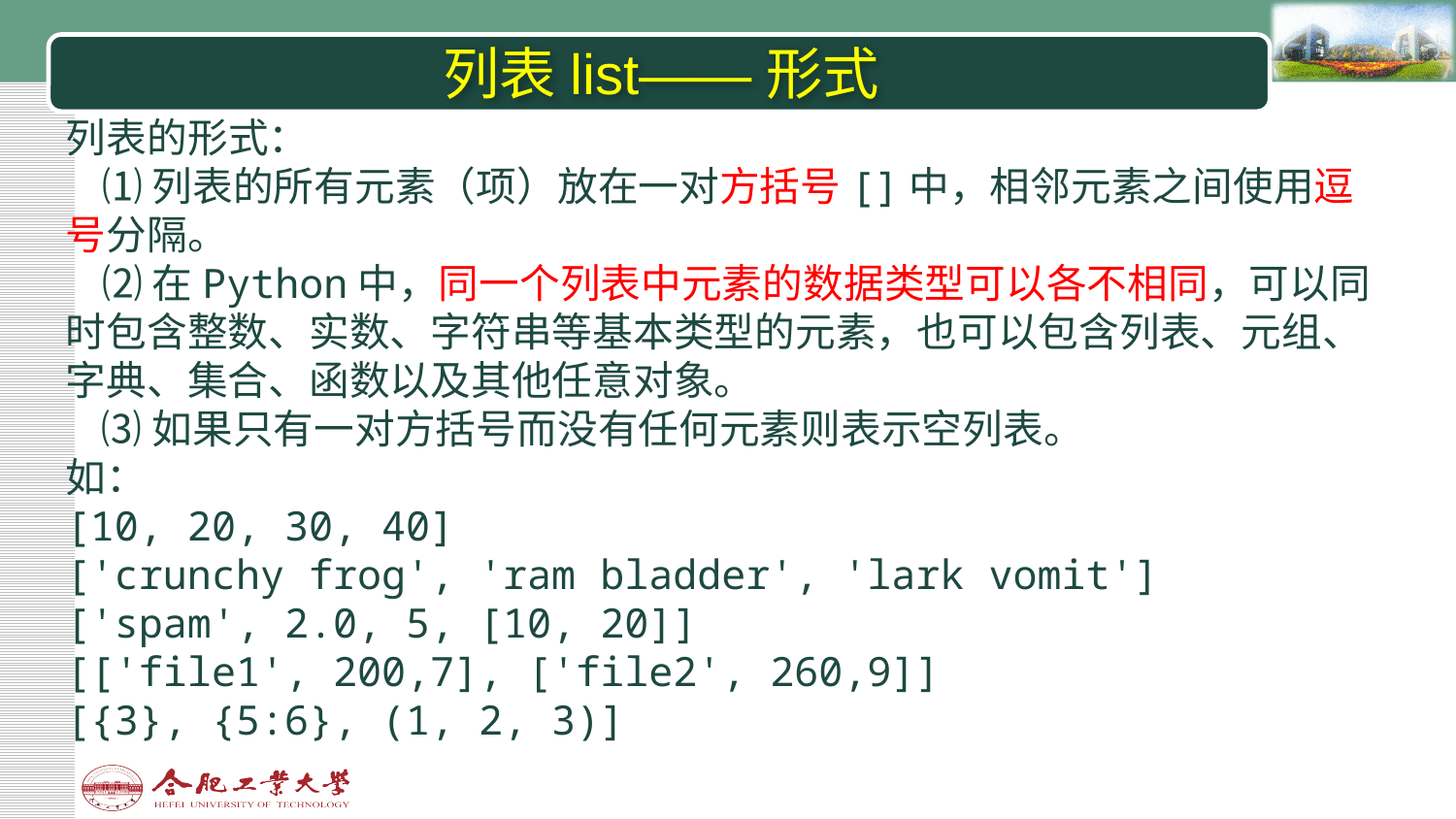

# 列表list——形式
列表的形式：
    ⑴列表的所有元素（项）放在一对方括号[]中，相邻元素之间使用逗号分隔。
    ⑵在Python中，同一个列表中元素的数据类型可以各不相同，可以同时包含整数、实数、字符串等基本类型的元素，也可以包含列表、元组、字典、集合、函数以及其他任意对象。
    ⑶如果只有一对方括号而没有任何元素则表示空列表。
如：
[10, 20, 30, 40]
['crunchy frog', 'ram bladder', 'lark vomit']
['spam', 2.0, 5, [10, 20]]
[['file1', 200,7], ['file2', 260,9]]
[{3}, {5:6}, (1, 2, 3)]